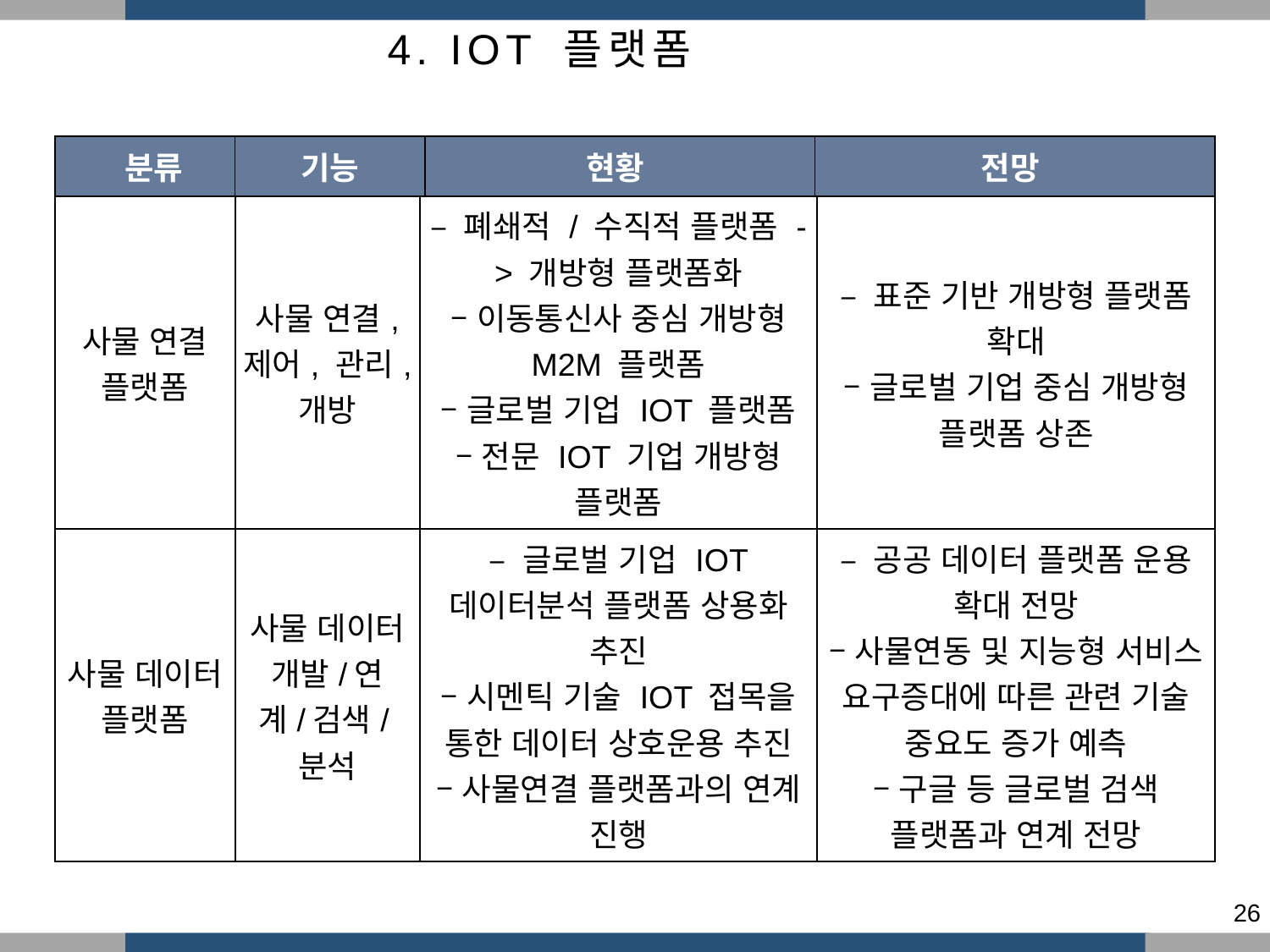

4. IOT 플랫폼
| 분류 | 기능 | 현황 | 전망 |
| --- | --- | --- | --- |
| 사물 연결 플랫폼 | 사물 연결, 제어, 관리, 개방 | – 폐쇄적 / 수직적 플랫폼 -> 개방형 플랫폼화 – 이동통신사 중심 개방형 M2M 플랫폼 – 글로벌 기업 IOT 플랫폼 – 전문 IOT 기업 개방형 플랫폼 | – 표준 기반 개방형 플랫폼 확대 – 글로벌 기업 중심 개방형 플랫폼 상존 |
| --- | --- | --- | --- |
| 사물 데이터 플랫폼 | 사물 데이터 개발/연계/검색/분석 | – 글로벌 기업 IOT 데이터분석 플랫폼 상용화 추진 – 시멘틱 기술 IOT 접목을 통한 데이터 상호운용 추진 – 사물연결 플랫폼과의 연계 진행 | – 공공 데이터 플랫폼 운용 확대 전망 – 사물연동 및 지능형 서비스 요구증대에 따른 관련 기술 중요도 증가 예측 – 구글 등 글로벌 검색 플랫폼과 연계 전망 |
26